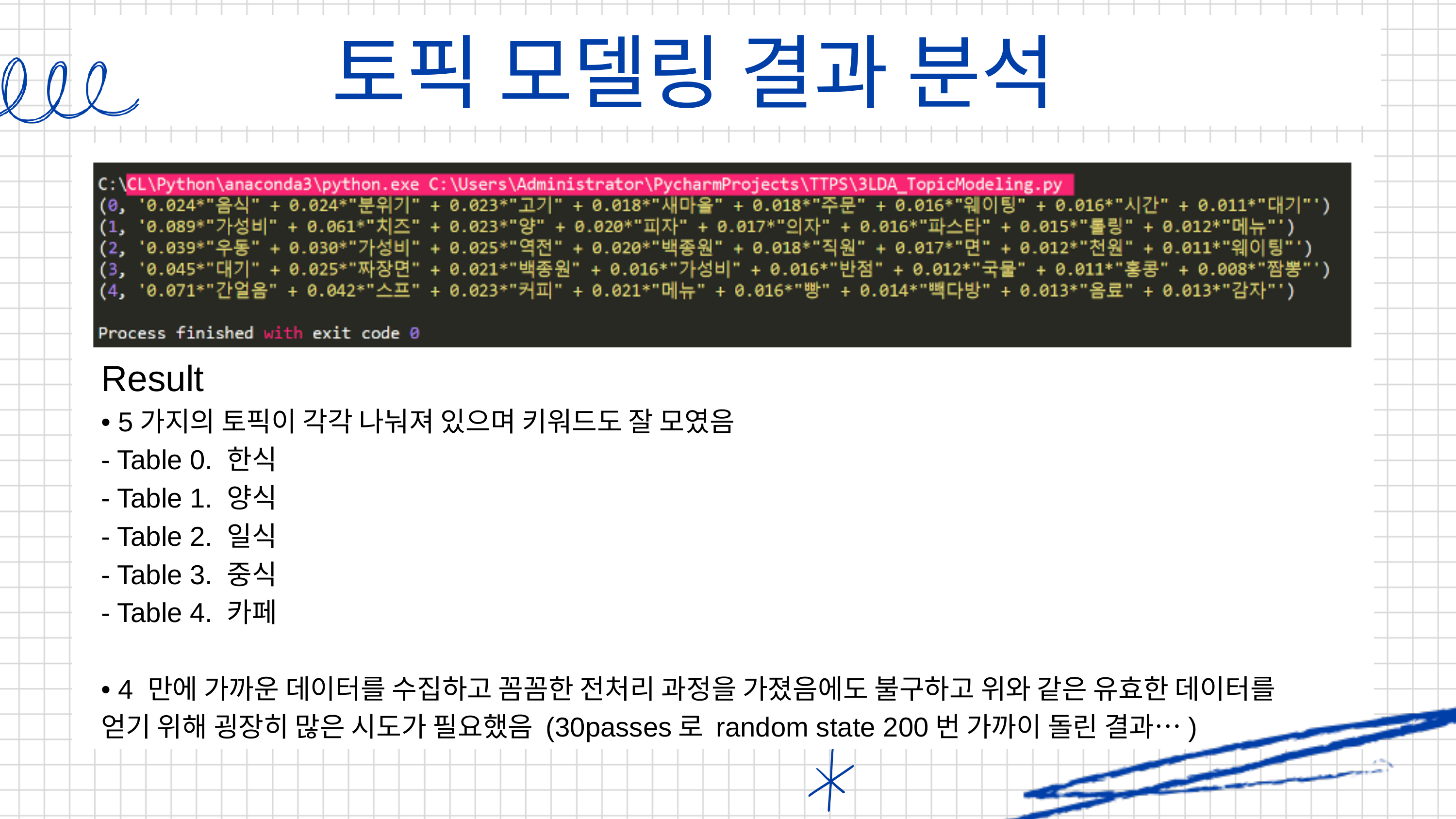

토픽 모델링 결과 분석

Result
• 5가지의 토픽이 각각 나눠져 있으며 키워드도 잘 모였음
- Table 0. 한식
- Table 1. 양식
- Table 2. 일식
- Table 3. 중식
- Table 4. 카페

• 4 만에 가까운 데이터를 수집하고 꼼꼼한 전처리 과정을 가졌음에도 불구하고 위와 같은 유효한 데이터를 얻기 위해 굉장히 많은 시도가 필요했음 (30passes로 random state 200번 가까이 돌린 결과…)